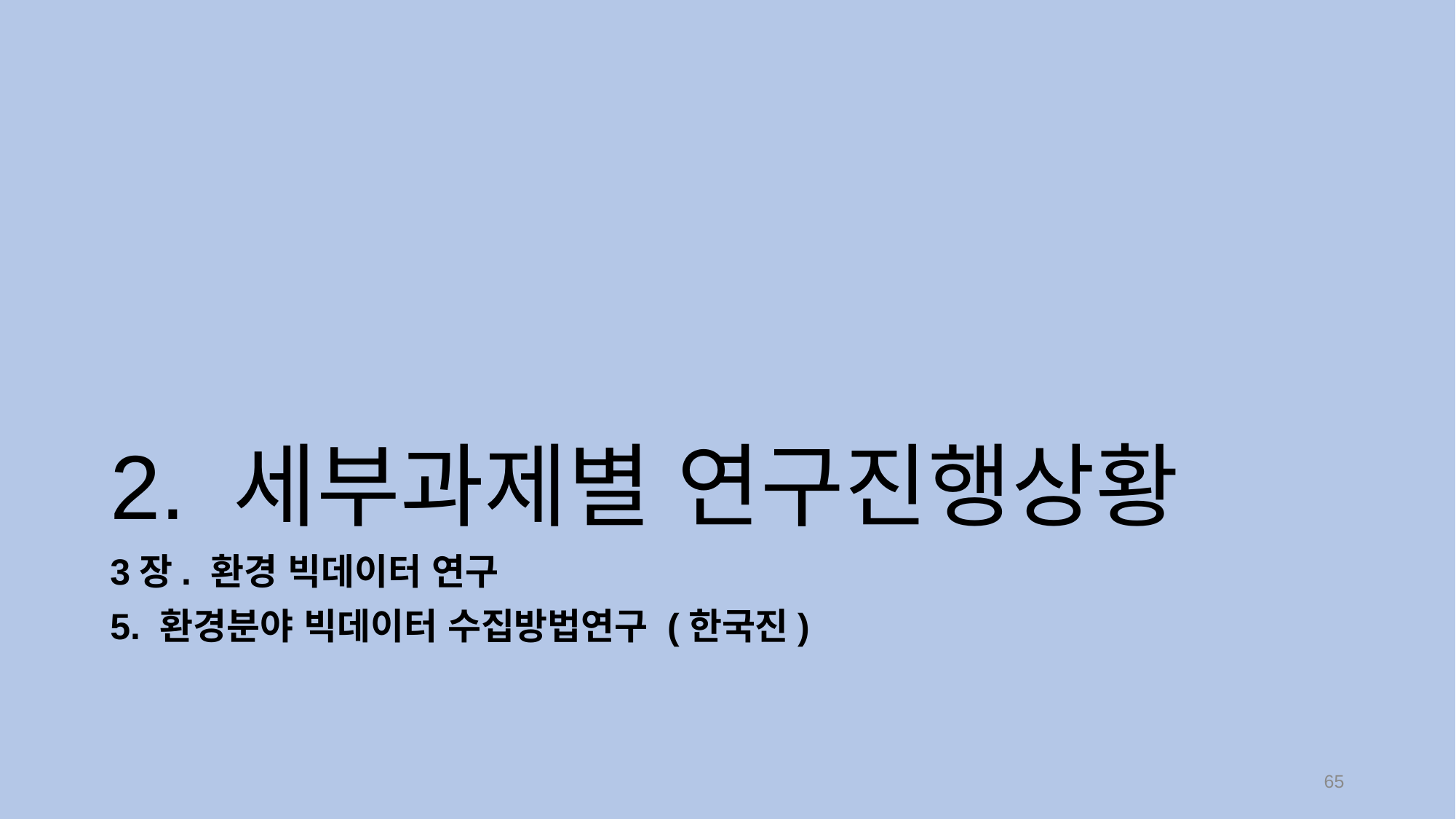

# 2. 세부과제별 연구진행상황
3장. 환경 빅데이터 연구
5. 환경분야 빅데이터 수집방법연구 (한국진)
65